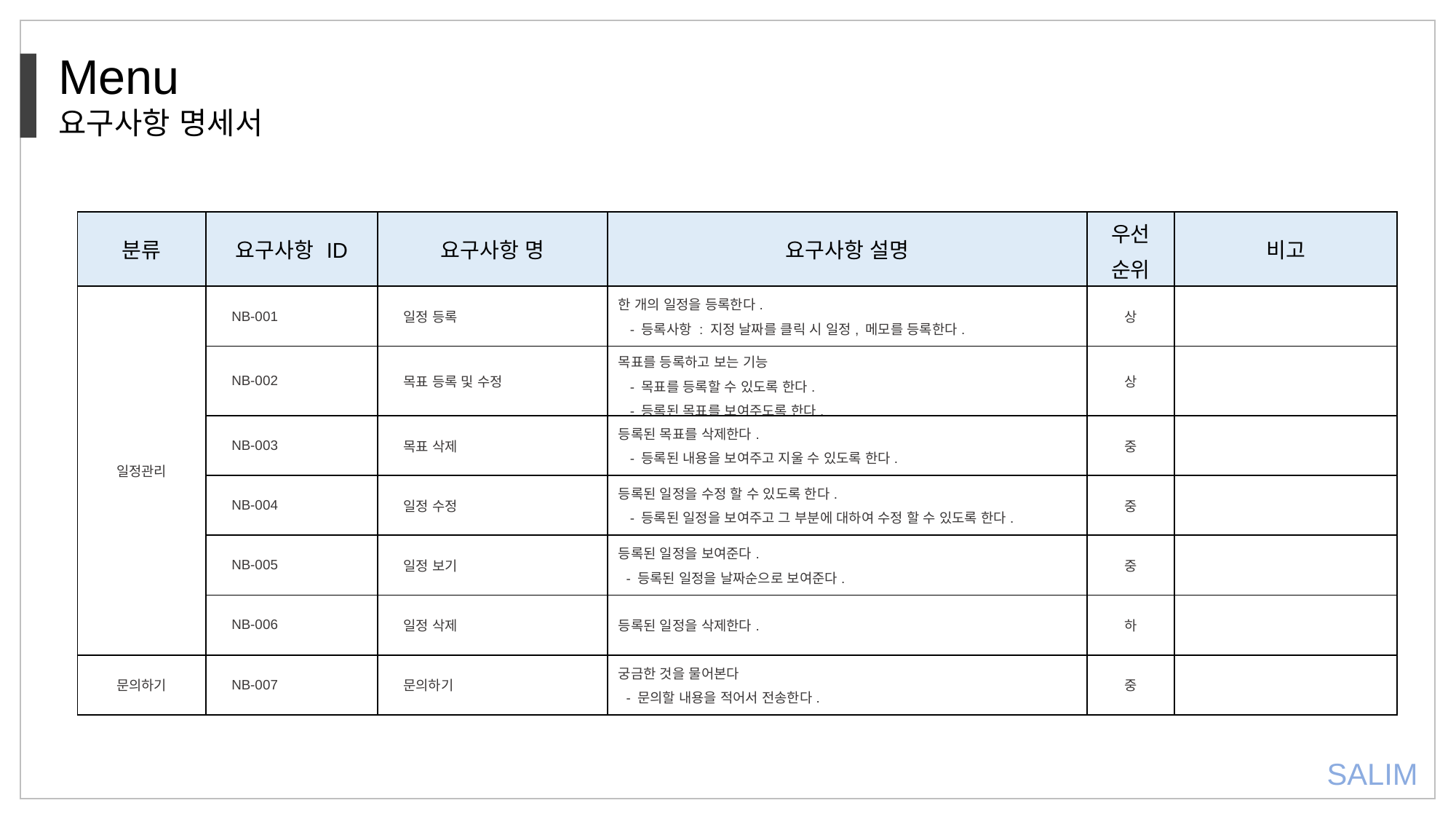

Menu
요구사항 명세서

| 분류 | 요구사항 ID | 요구사항 명 | 요구사항 설명 | 우선 순위 | 비고 |
| --- | --- | --- | --- | --- | --- |
| 일정관리 | NB-001 | 일정 등록 | 한 개의 일정을 등록한다. - 등록사항 : 지정 날짜를 클릭 시 일정, 메모를 등록한다. | 상 |  |
|  | NB-002 | 목표 등록 및 수정 | 목표를 등록하고 보는 기능 - 목표를 등록할 수 있도록 한다. - 등록된 목표를 보여주도록 한다. | 상 |  |
|  | NB-003 | 목표 삭제 | 등록된 목표를 삭제한다. - 등록된 내용을 보여주고 지울 수 있도록 한다. | 중 |  |
|  | NB-004 | 일정 수정 | 등록된 일정을 수정 할 수 있도록 한다. - 등록된 일정을 보여주고 그 부분에 대하여 수정 할 수 있도록 한다. | 중 |  |
|  | NB-005 | 일정 보기 | 등록된 일정을 보여준다. - 등록된 일정을 날짜순으로 보여준다. | 중 |  |
|  | NB-006 | 일정 삭제 | 등록된 일정을 삭제한다. | 하 |  |
| 문의하기 | NB-007 | 문의하기 | 궁금한 것을 물어본다 - 문의할 내용을 적어서 전송한다. | 중 |  |
SALIM